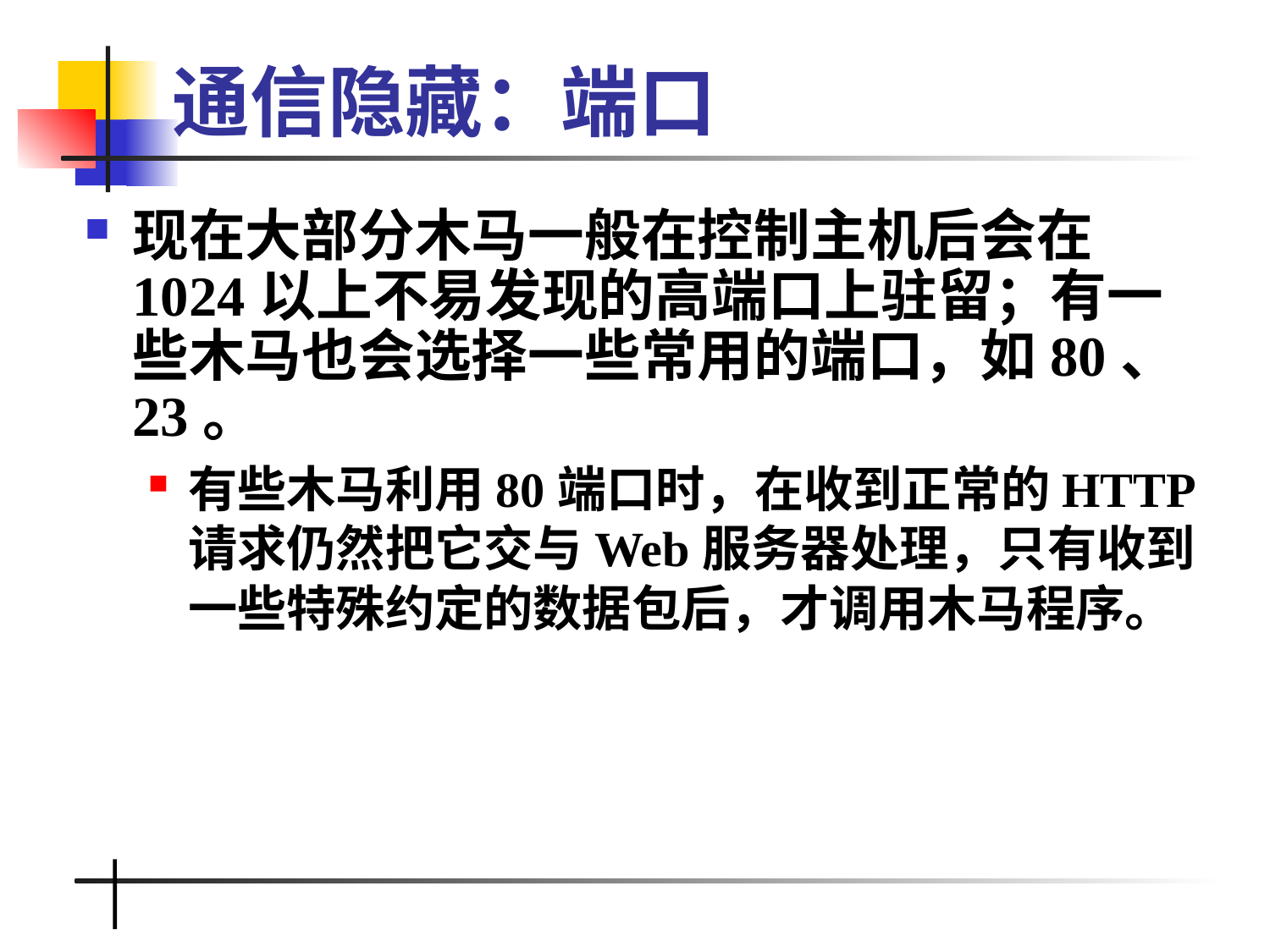

# 通信隐藏：端口
现在大部分木马一般在控制主机后会在1024以上不易发现的高端口上驻留；有一些木马也会选择一些常用的端口，如80、23。
有些木马利用80端口时，在收到正常的HTTP请求仍然把它交与Web服务器处理，只有收到一些特殊约定的数据包后，才调用木马程序。